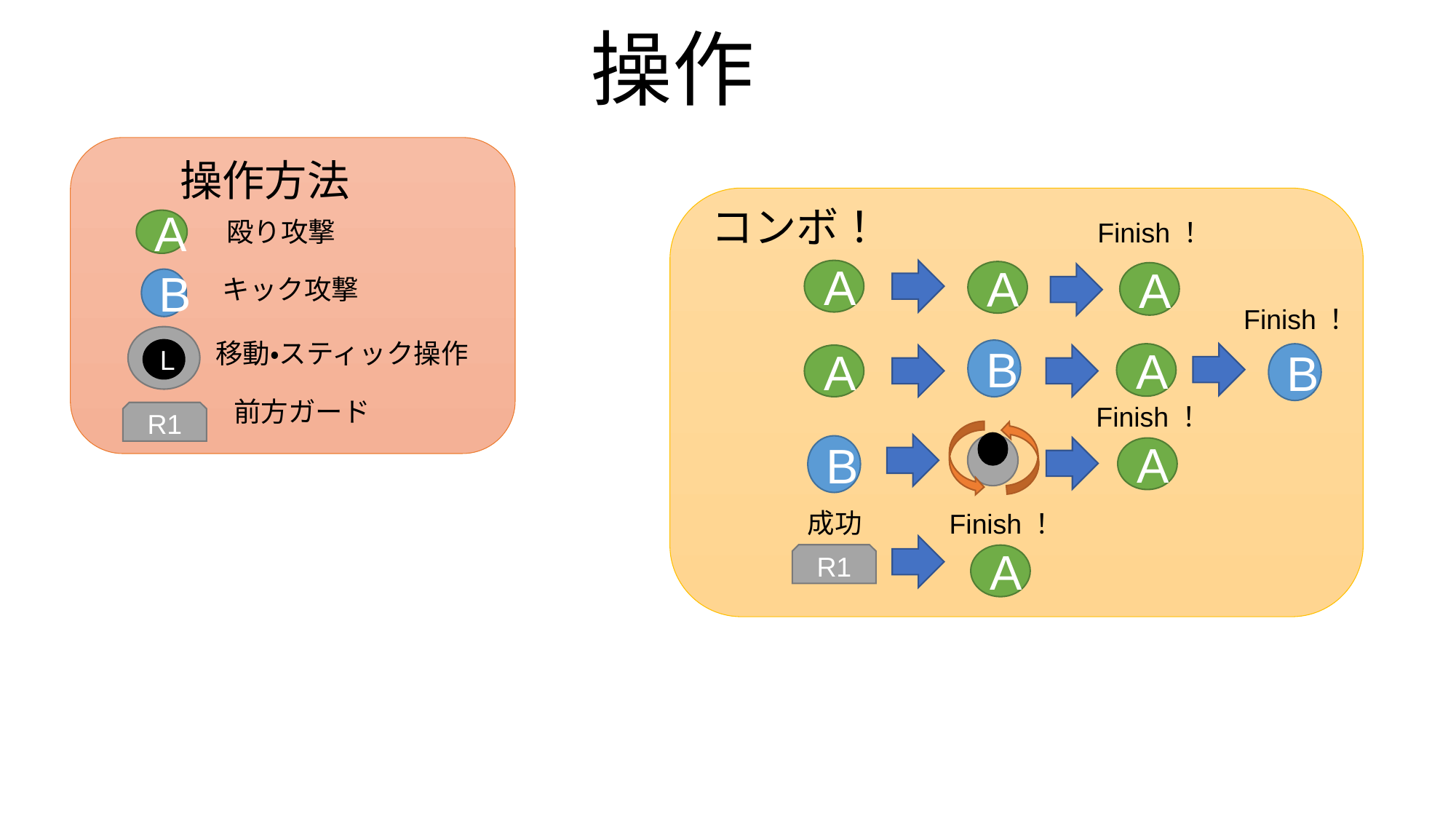

操作

操作方法

コンボ！
Finish！
A

A
A

Finish！
B
A

B
A

Finish！

B
A

殴り攻撃
A
キック攻撃
B

L
移動・スティック操作
前方ガード
R1
成功
Finish！

R1
A